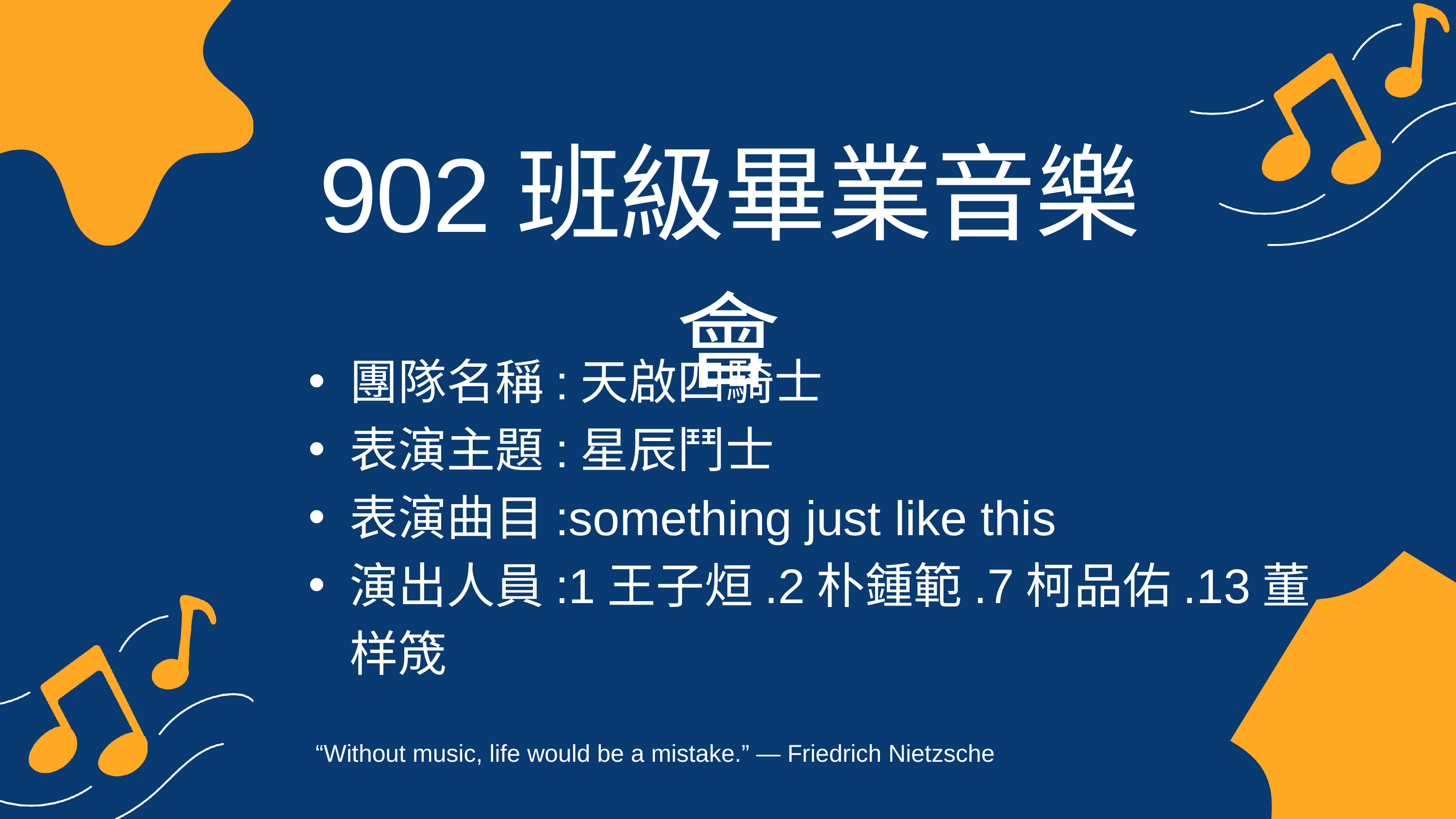

902班級畢業音樂會
團隊名稱:天啟四騎士
表演主題:星辰鬥士
表演曲目:something just like this
演出人員:1王子烜.2朴鍾範.7柯品佑.13董样筬

“Without music, life would be a mistake.” — Friedrich Nietzsche